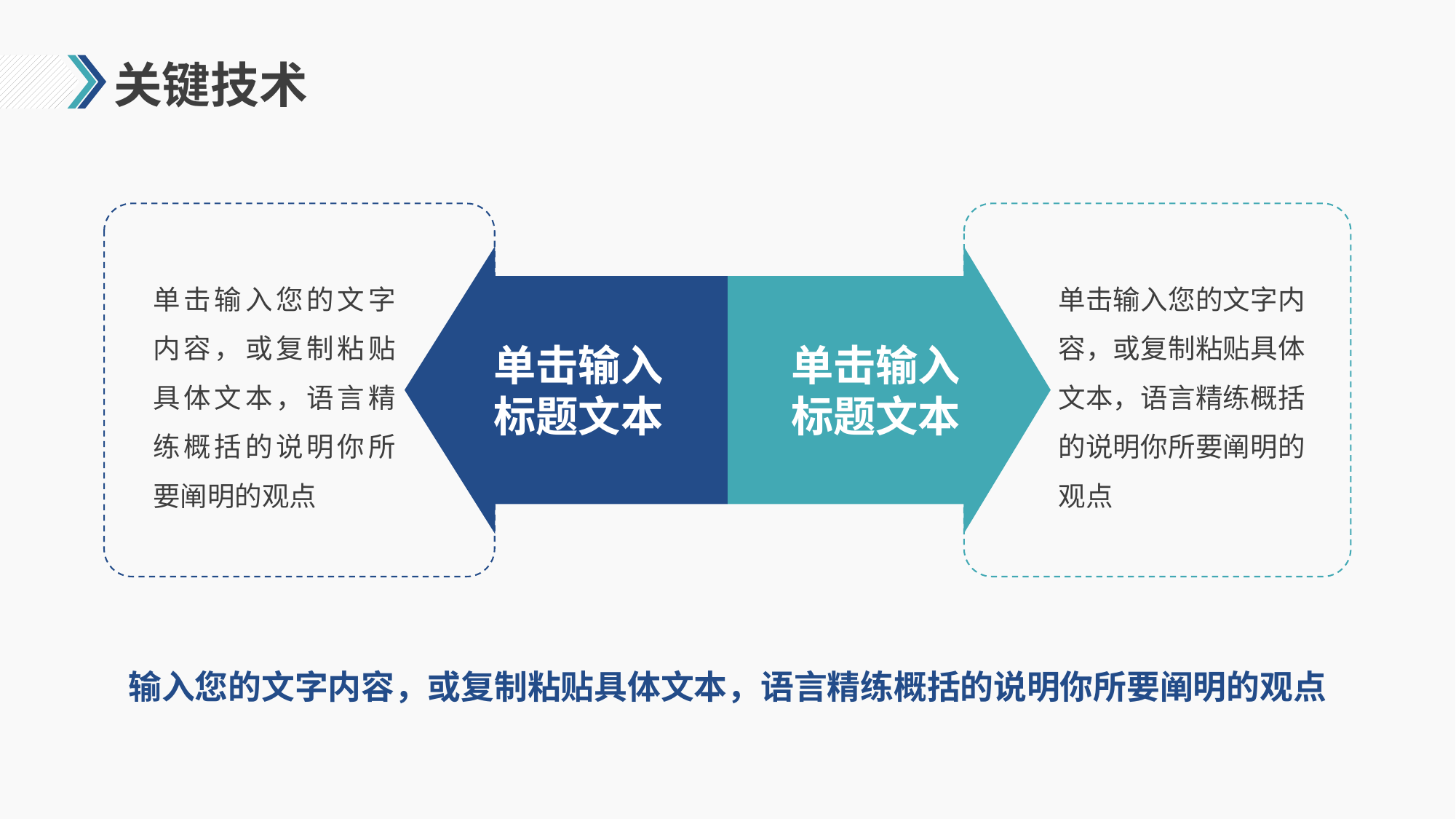

# 关键技术

单击输入您的文字内容，或复制粘贴具体文本，语言精练概括的说明你所要阐明的观点
单击输入您的文字内容，或复制粘贴具体文本，语言精练概括的说明你所要阐明的观点
单击输入标题文本
单击输入标题文本
输入您的文字内容，或复制粘贴具体文本，语言精练概括的说明你所要阐明的观点